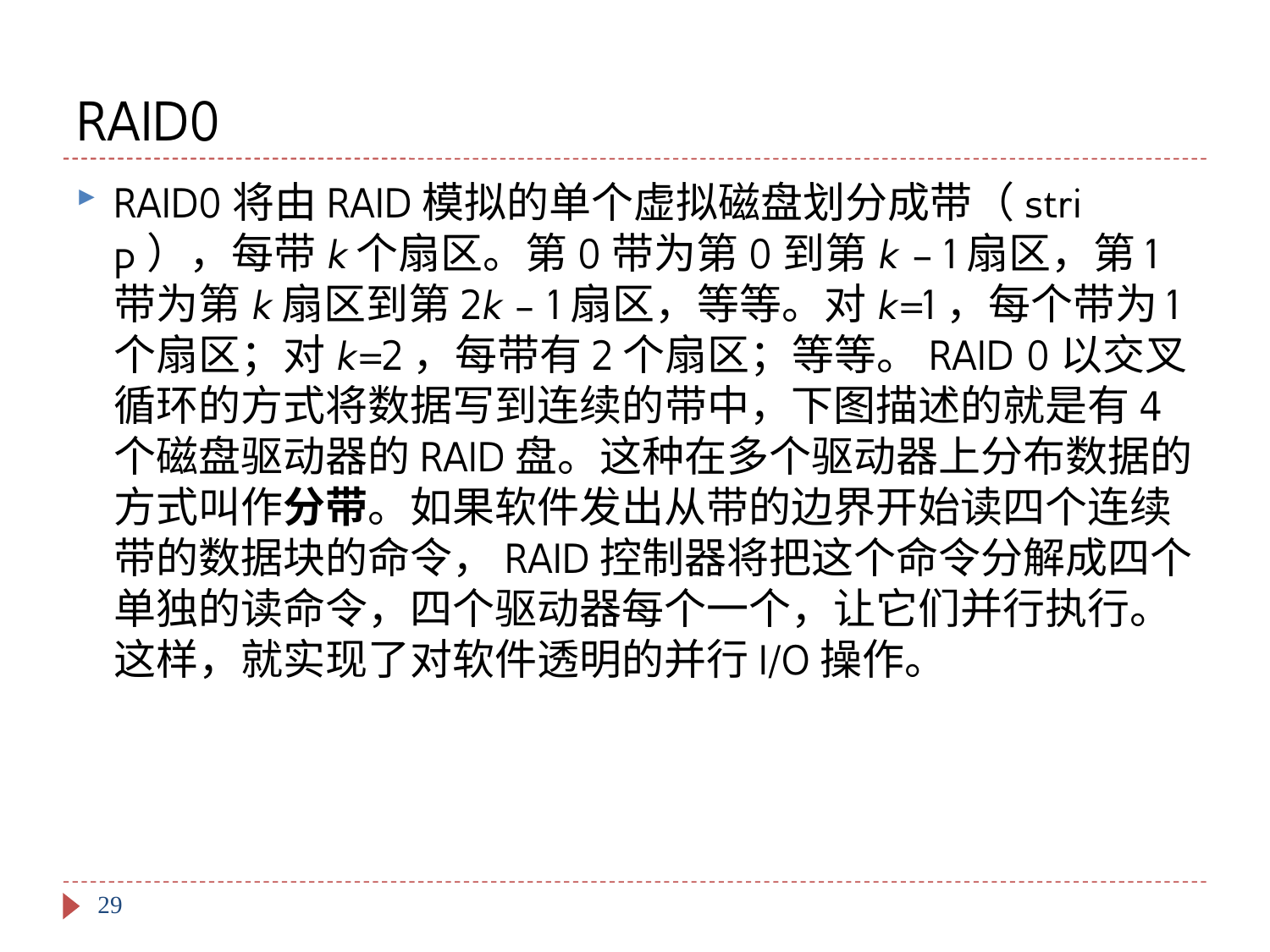

# RAID0
RAID0将由RAID模拟的单个虚拟磁盘划分成带（strip），每带k个扇区。第0带为第0到第k – 1扇区，第1带为第k扇区到第2k – 1扇区，等等。对k=1，每个带为1个扇区；对k=2，每带有2个扇区；等等。RAID 0以交叉循环的方式将数据写到连续的带中，下图描述的就是有4个磁盘驱动器的RAID盘。这种在多个驱动器上分布数据的方式叫作分带。如果软件发出从带的边界开始读四个连续带的数据块的命令，RAID控制器将把这个命令分解成四个单独的读命令，四个驱动器每个一个，让它们并行执行。这样，就实现了对软件透明的并行I/O操作。

29